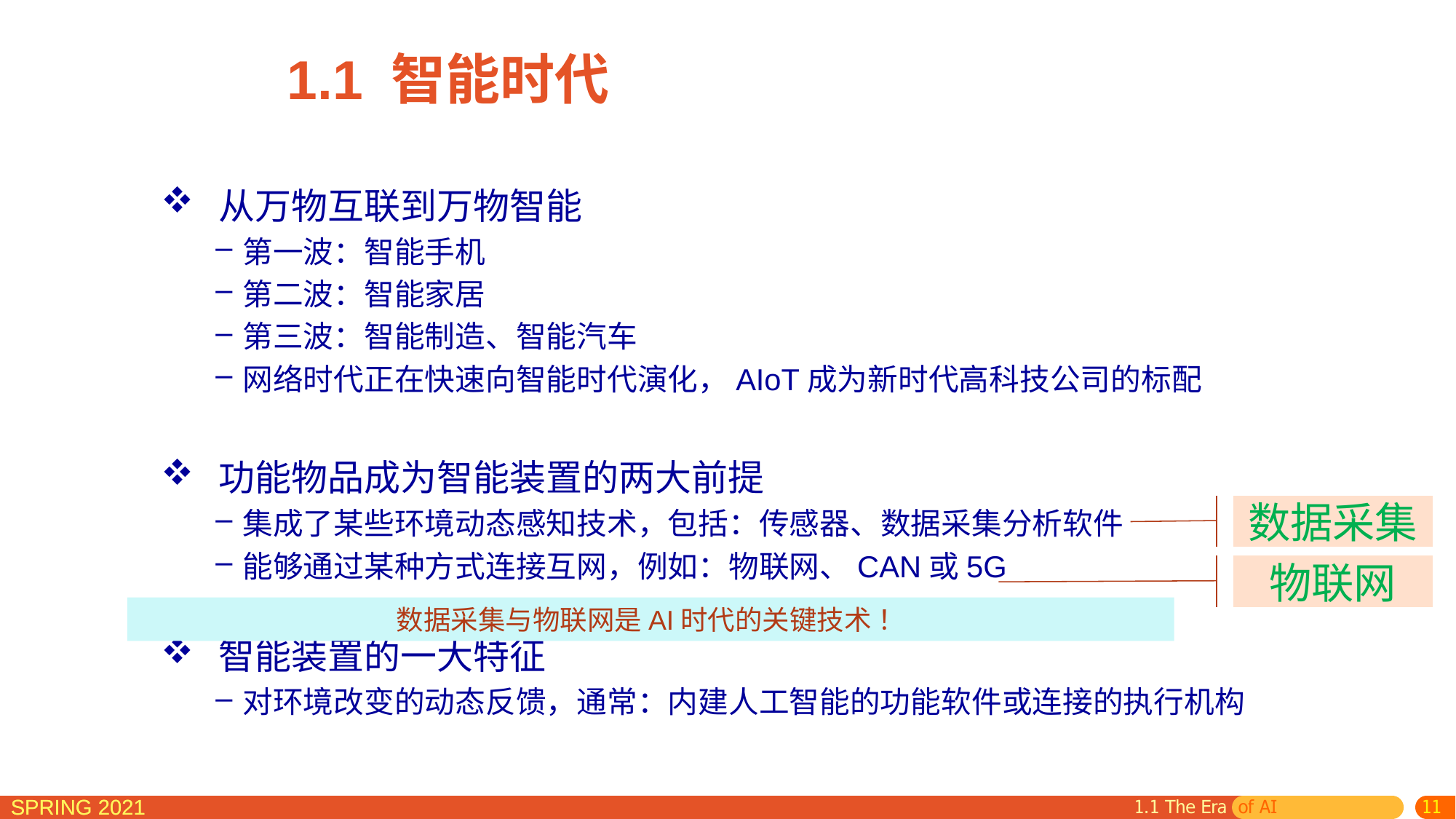

1.1 智能时代
 从万物互联到万物智能
第一波：智能手机
第二波：智能家居
第三波：智能制造、智能汽车
网络时代正在快速向智能时代演化，AIoT成为新时代高科技公司的标配

 功能物品成为智能装置的两大前提
集成了某些环境动态感知技术，包括：传感器、数据采集分析软件
能够通过某种方式连接互网，例如：物联网、CAN或5G

 智能装置的一大特征
对环境改变的动态反馈，通常：内建人工智能的功能软件或连接的执行机构
数据采集
物联网
数据采集与物联网是AI时代的关键技术 ！
1.1 The Era  of AI
11